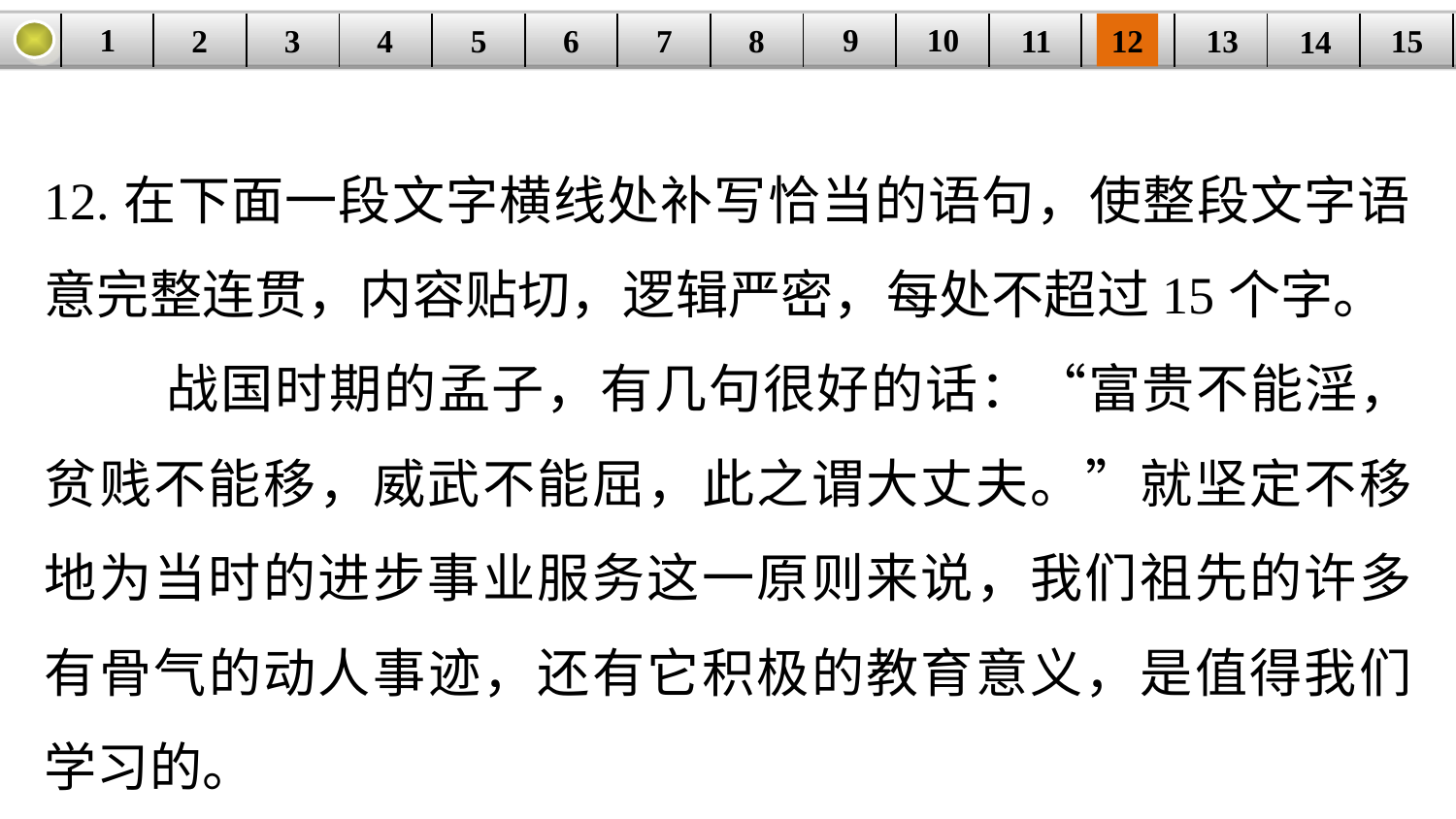

9
10
1
3
4
5
6
8
11
2
12
15
|  |  |  |  |  |  |  |  |  |  |  |  |  |  |  |
| --- | --- | --- | --- | --- | --- | --- | --- | --- | --- | --- | --- | --- | --- | --- |
7
13
14

12.在下面一段文字横线处补写恰当的语句，使整段文字语意完整连贯，内容贴切，逻辑严密，每处不超过15个字。
        战国时期的孟子，有几句很好的话：“富贵不能淫，贫贱不能移，威武不能屈，此之谓大丈夫。”就坚定不移地为当时的进步事业服务这一原则来说，我们祖先的许多有骨气的动人事迹，还有它积极的教育意义，是值得我们学习的。